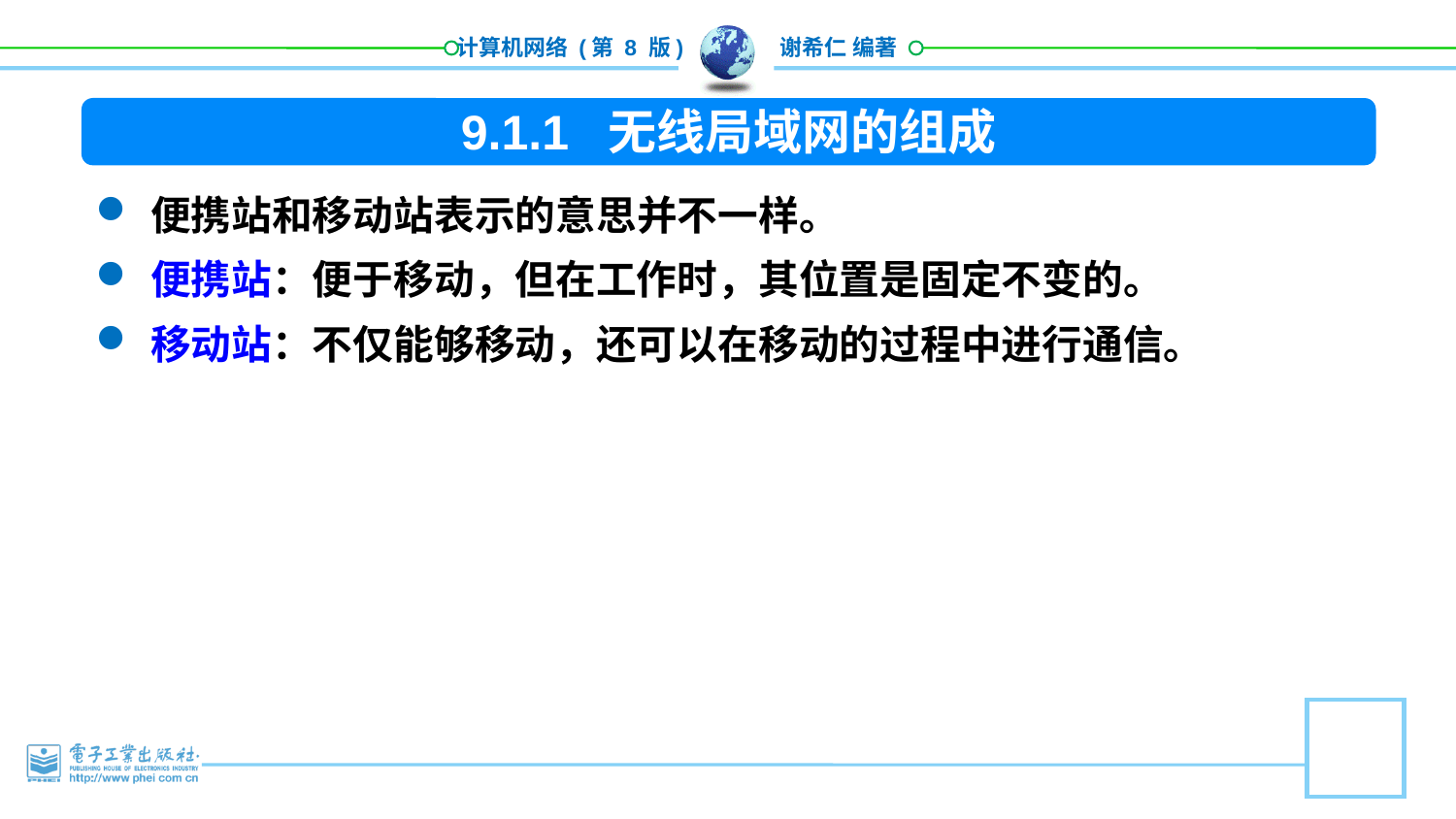

9.1.1  无线局域网的组成

便携站和移动站表示的意思并不一样。
便携站：便于移动，但在工作时，其位置是固定不变的。
移动站：不仅能够移动，还可以在移动的过程中进行通信。